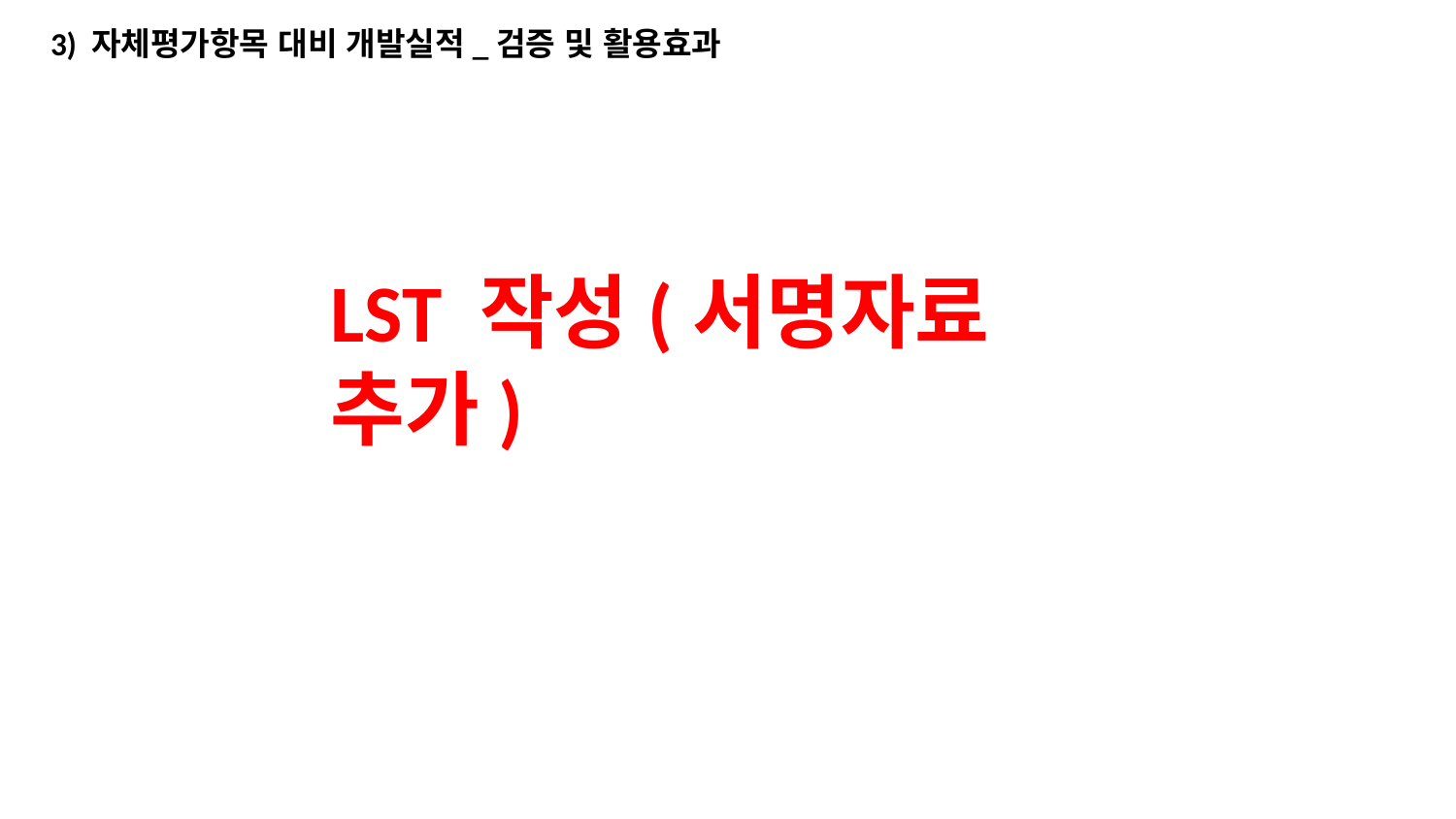

3) 자체평가항목 대비 개발실적_검증 및 활용효과
LST 작성(서명자료 추가)